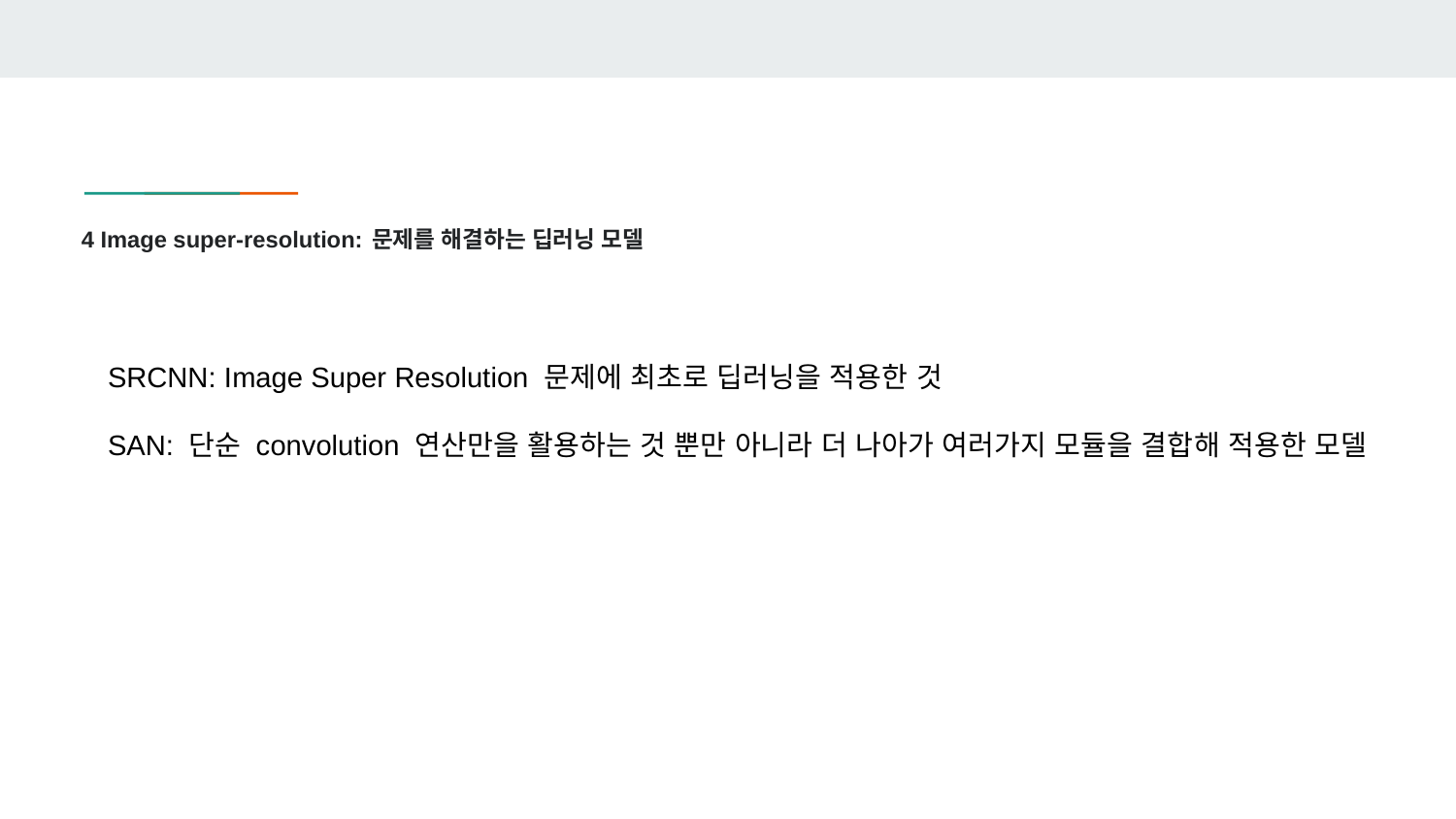

# 4 Image super-resolution: 문제를 해결하는 딥러닝 모델
SRCNN: Image Super Resolution 문제에 최초로 딥러닝을 적용한 것

SAN: 단순 convolution 연산만을 활용하는 것 뿐만 아니라 더 나아가 여러가지 모듈을 결합해 적용한 모델